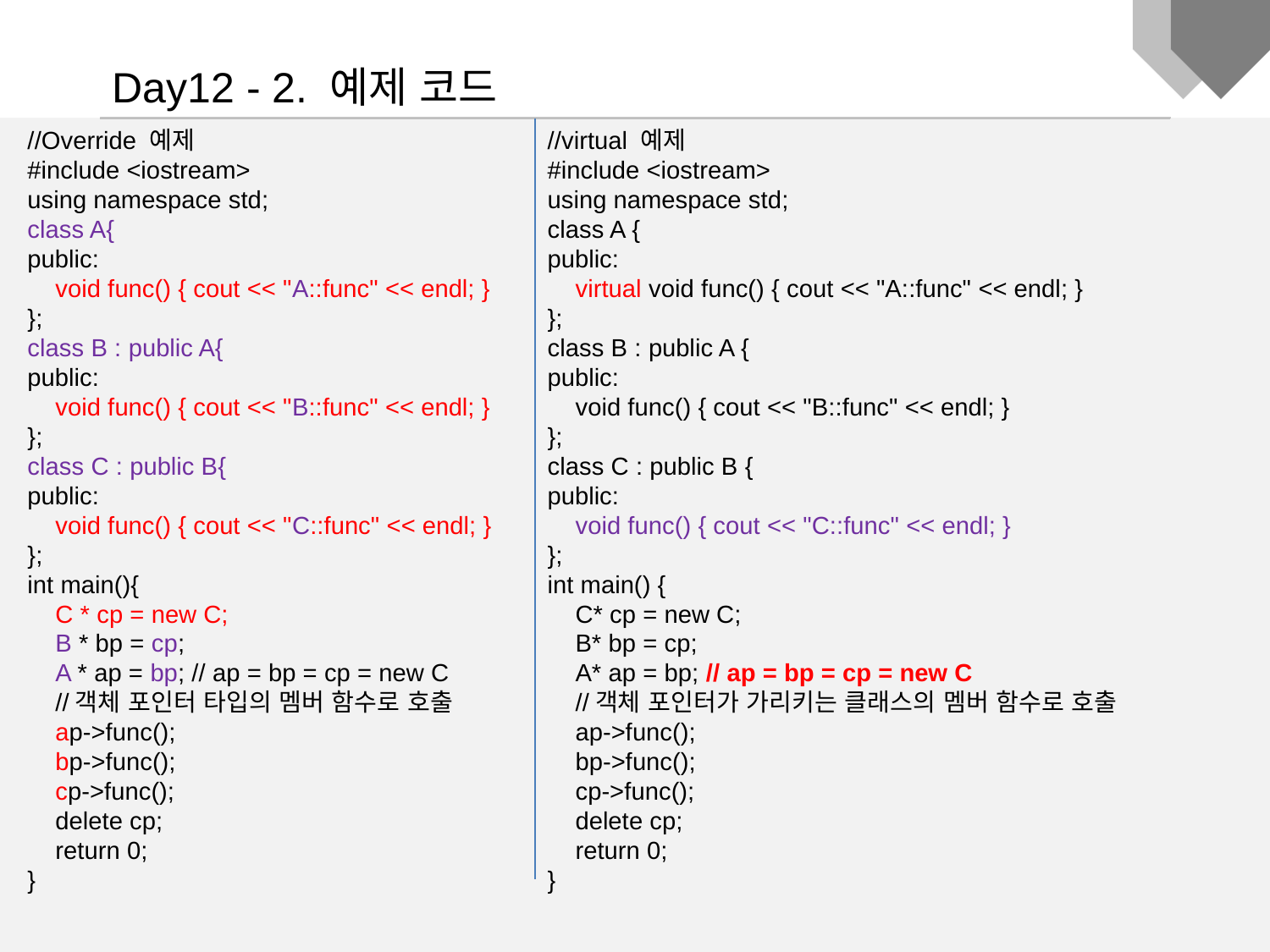

Day12 - 2. 예제 코드
//Override 예제
#include <iostream>
using namespace std;
class A{
public:
    void func() { cout << "A::func" << endl; }
};
class B : public A{
public:
    void func() { cout << "B::func" << endl; }
};
class C : public B{
public:
    void func() { cout << "C::func" << endl; }
};
int main(){
    C * cp = new C;
    B * bp = cp;
    A * ap = bp; // ap = bp = cp = new C
    //객체 포인터 타입의 멤버 함수로 호출
    ap->func();
    bp->func();
    cp->func();
    delete cp;
    return 0;
}
//virtual 예제
#include <iostream>
using namespace std;
class A {
public:
    virtual void func() { cout << "A::func" << endl; }
};
class B : public A {
public:
    void func() { cout << "B::func" << endl; }
};
class C : public B {
public:
    void func() { cout << "C::func" << endl; }
};
int main() {
    C* cp = new C;
    B* bp = cp;
    A* ap = bp; // ap = bp = cp = new C
    //객체 포인터가 가리키는 클래스의 멤버 함수로 호출
    ap->func();
    bp->func();
    cp->func();
    delete cp;
    return 0;
}